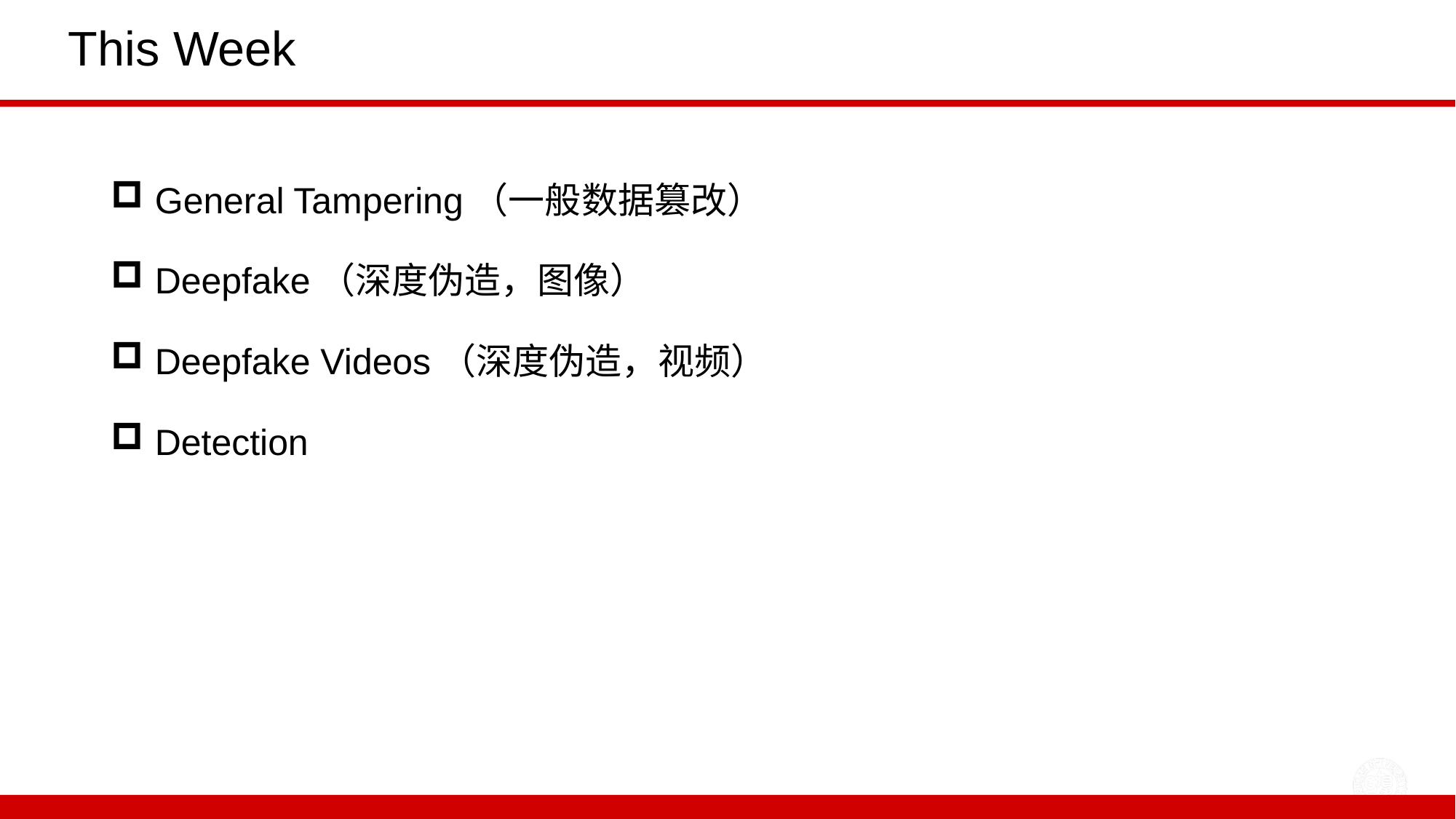

# This Week
 General Tampering（一般数据篡改）
 Deepfake（深度伪造，图像）
 Deepfake Videos（深度伪造，视频）
 Detection